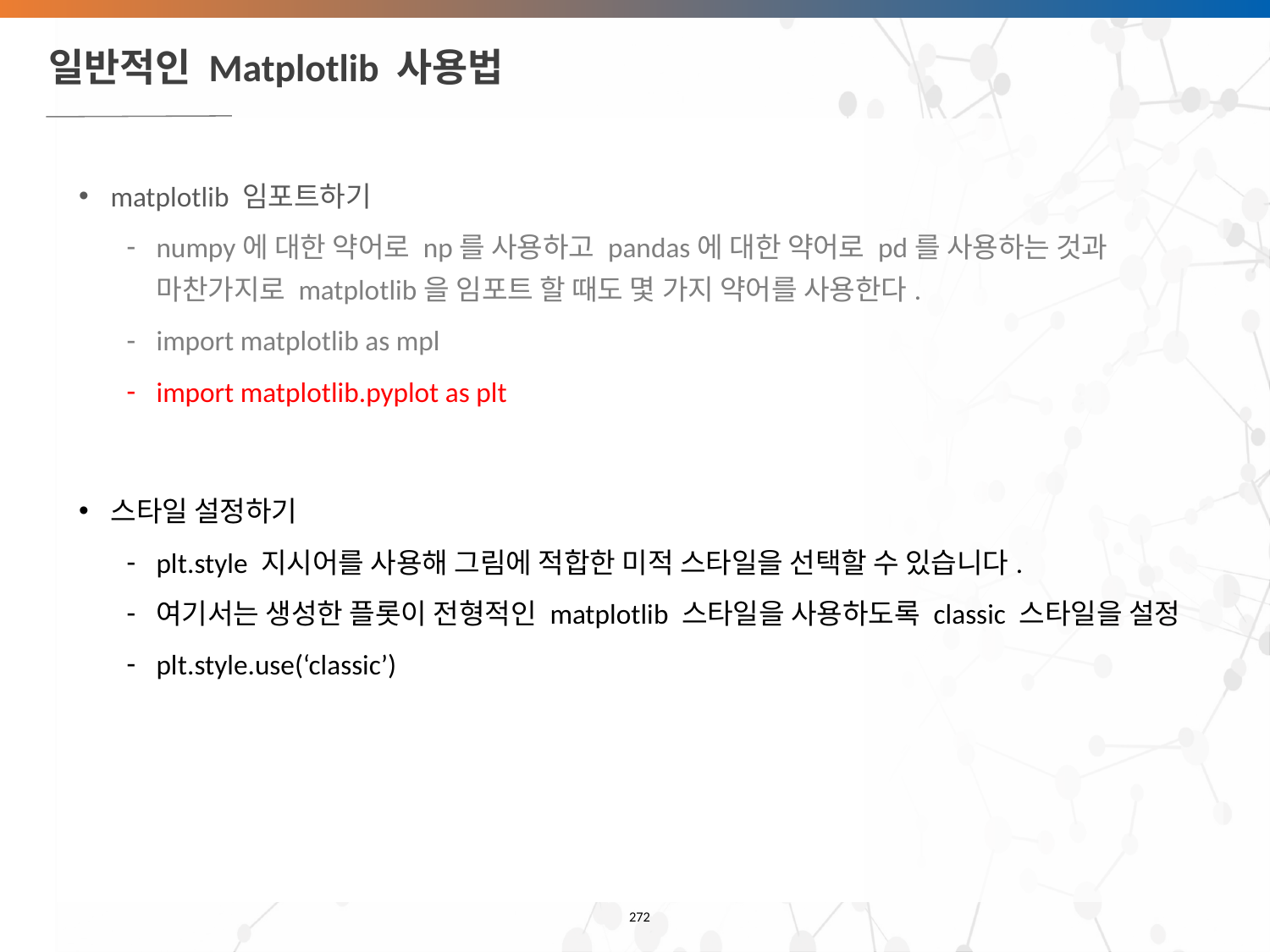

# 일반적인 Matplotlib 사용법
matplotlib 임포트하기
numpy에 대한 약어로 np를 사용하고 pandas에 대한 약어로 pd를 사용하는 것과 마찬가지로 matplotlib을 임포트 할 때도 몇 가지 약어를 사용한다.
import matplotlib as mpl
import matplotlib.pyplot as plt

스타일 설정하기
plt.style 지시어를 사용해 그림에 적합한 미적 스타일을 선택할 수 있습니다.
여기서는 생성한 플롯이 전형적인 matplotlib 스타일을 사용하도록 classic 스타일을 설정
plt.style.use(‘classic’)
272